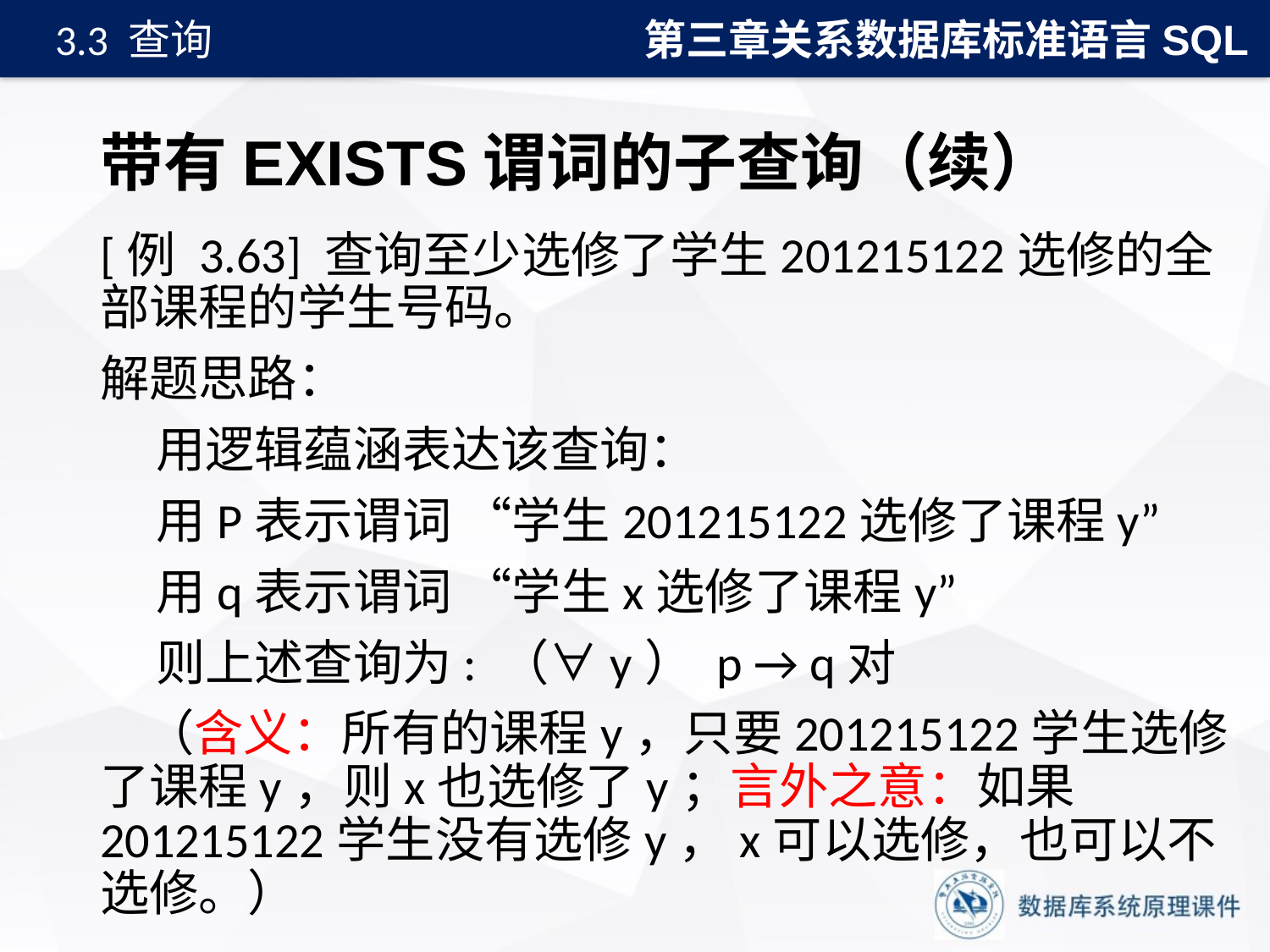

第三章关系数据库标准语言SQL
3.3 查询
# 带有EXISTS谓词的子查询（续）
[例 3.63] 查询至少选修了学生201215122选修的全部课程的学生号码。
解题思路：
    用逻辑蕴涵表达该查询：
    用P表示谓词 “学生201215122选修了课程y”
    用q表示谓词 “学生x选修了课程y”
    则上述查询为: （∀y） p → q对
   （含义：所有的课程y，只要201215122学生选修了课程y，则x也选修了y；言外之意：如果201215122学生没有选修y，x可以选修，也可以不选修。）